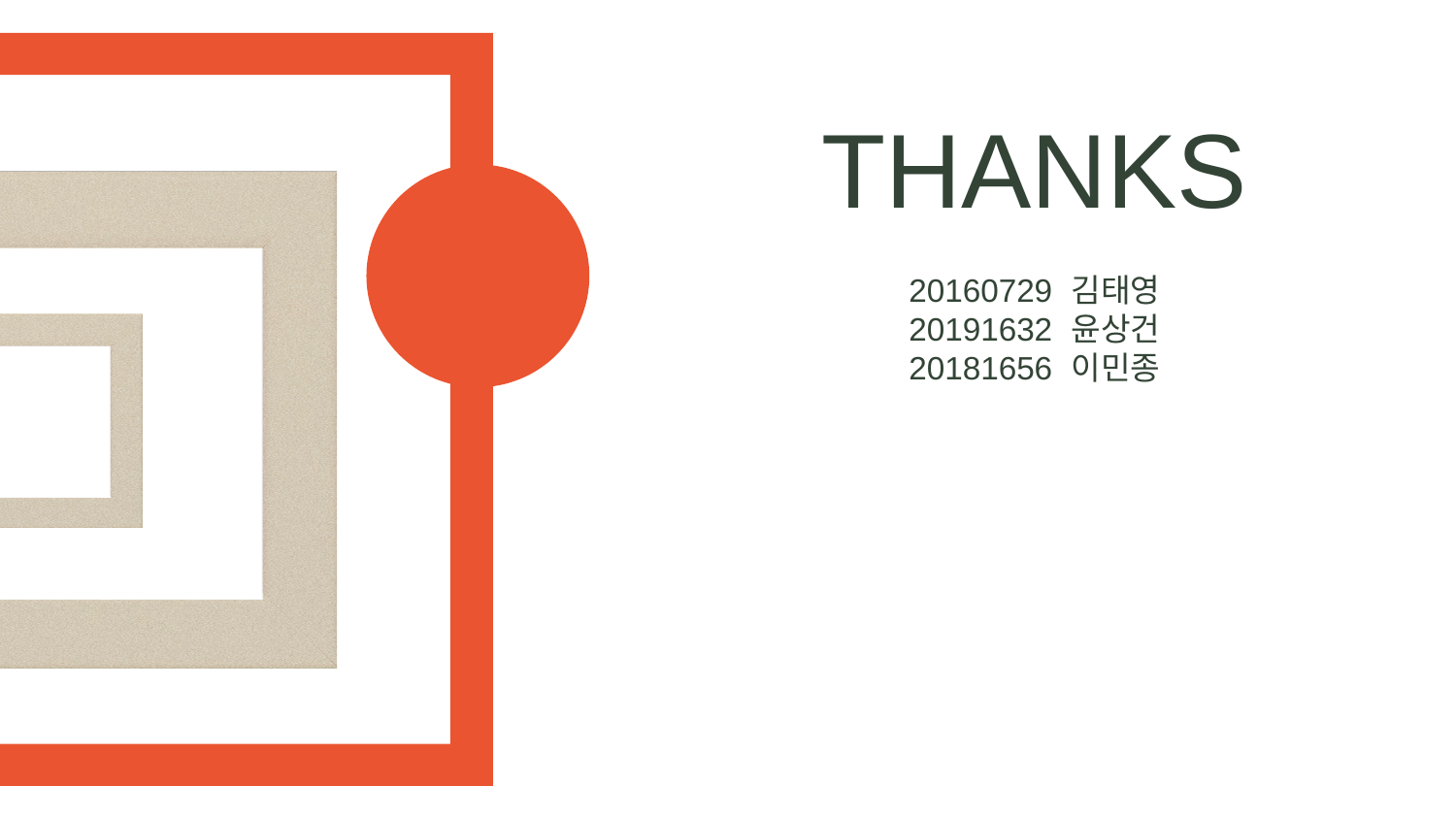

# THANKS
20160729	 김태영
20191632	 윤상건
20181656	 이민종